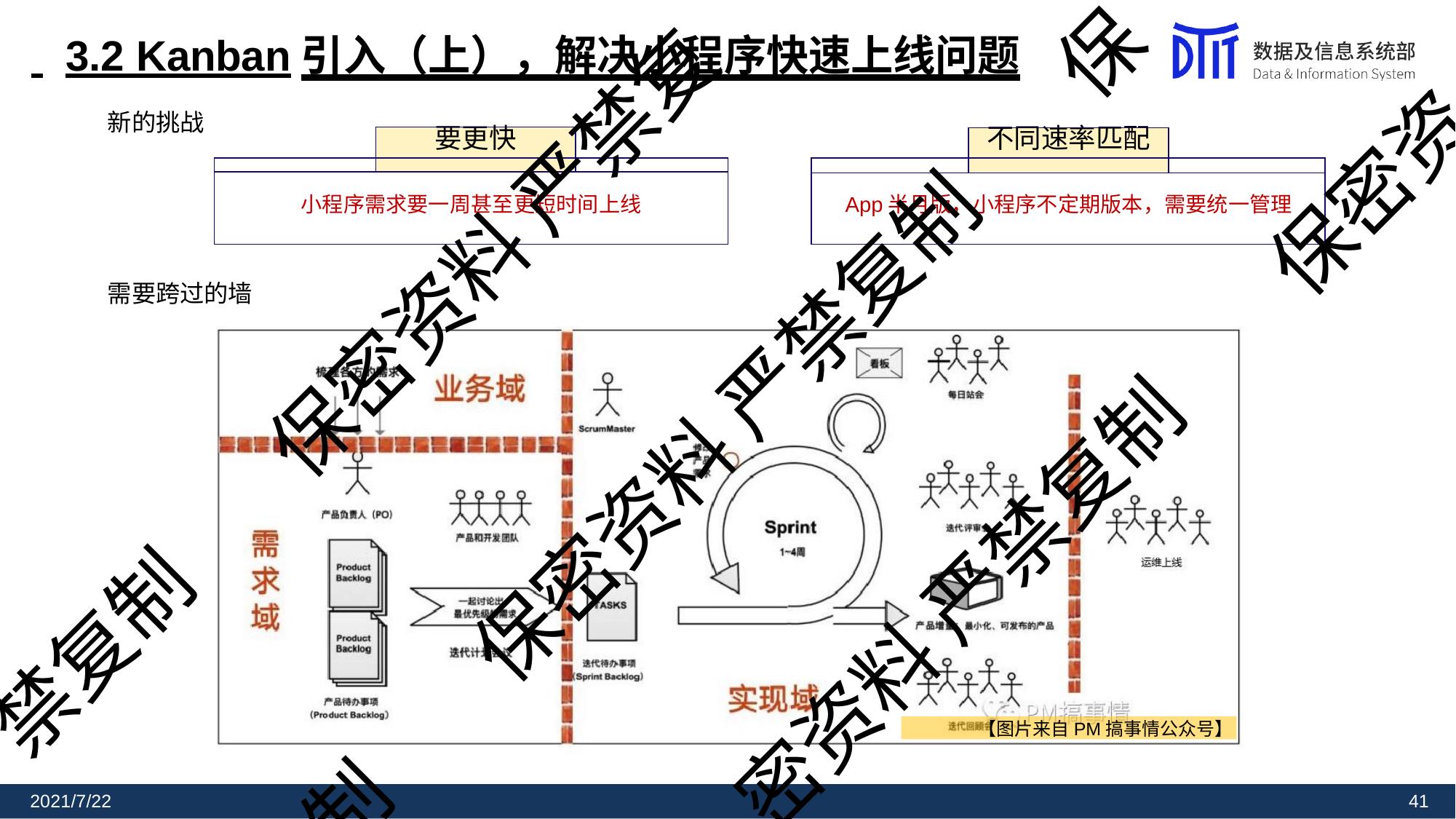

保
# 3.2 Kanban引入（上），解决小程序快速上线问题
新的挑战
|  | 要更快 |  |
| --- | --- | --- |
|  |  |  |
| 小程序需求要一周甚至更短时间上线 |  |  |
|  | 不同速率匹配 |  |
| --- | --- | --- |
|  |  |  |
| App半月版，小程序不定期版本，需要统一管理 |  |  |
保密资
保密资料 严禁复
需要跨过的墙

保密资料 严禁复制
密资料 严禁复制
禁复制
【图片来自PM搞事情公众号】
制
41
2021/7/22